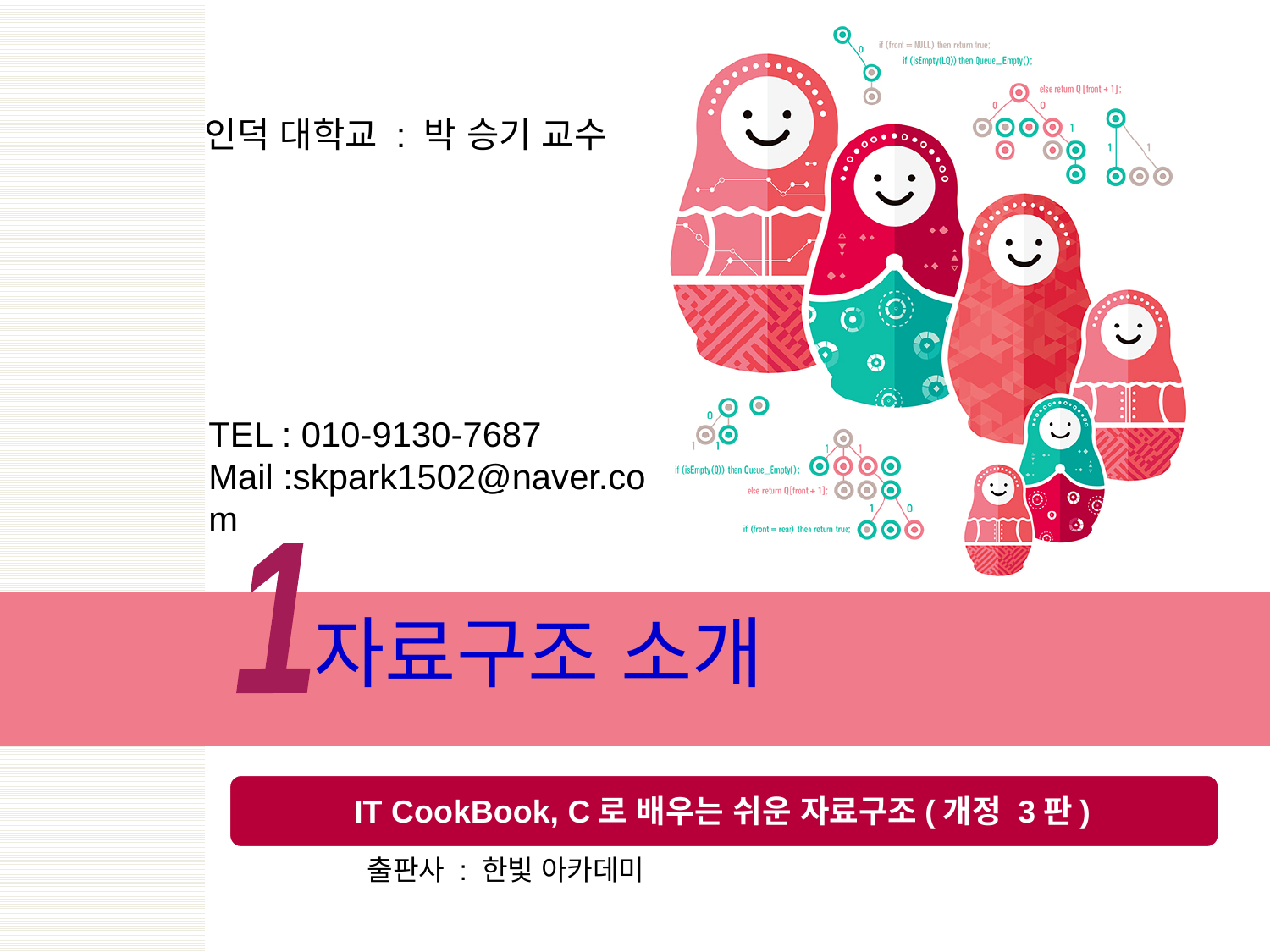

인덕 대학교 : 박 승기 교수
TEL : 010-9130-7687
Mail :skpark1502@naver.com
1
# 자료구조 소개
출판사 : 한빛 아카데미